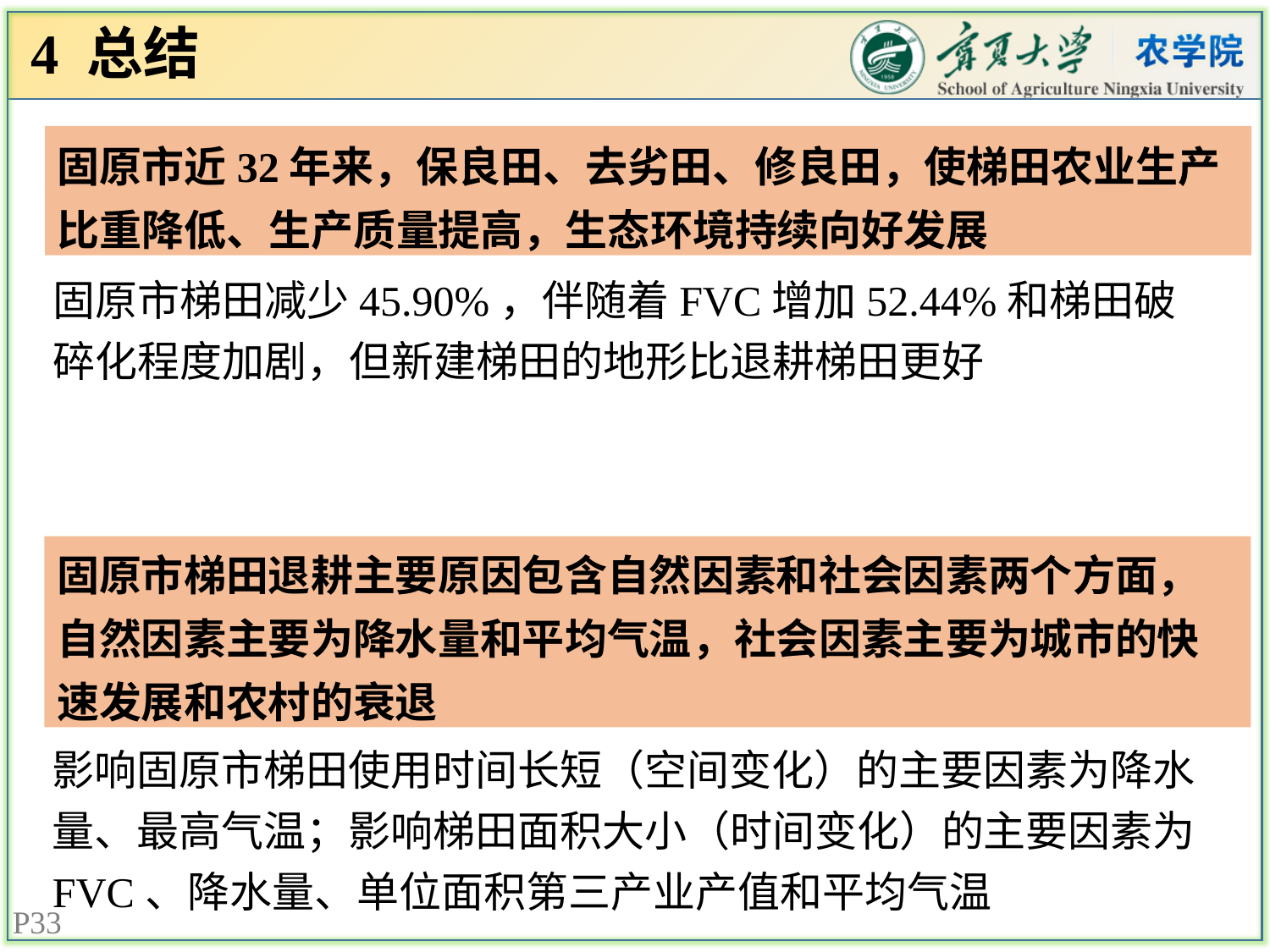

4 总结
固原市近32年来，保良田、去劣田、修良田，使梯田农业生产比重降低、生产质量提高，生态环境持续向好发展
固原市梯田减少45.90%，伴随着FVC增加52.44%和梯田破碎化程度加剧，但新建梯田的地形比退耕梯田更好
固原市梯田退耕主要原因包含自然因素和社会因素两个方面，自然因素主要为降水量和平均气温，社会因素主要为城市的快速发展和农村的衰退
影响固原市梯田使用时间长短（空间变化）的主要因素为降水量、最高气温；影响梯田面积大小（时间变化）的主要因素为FVC、降水量、单位面积第三产业产值和平均气温
33